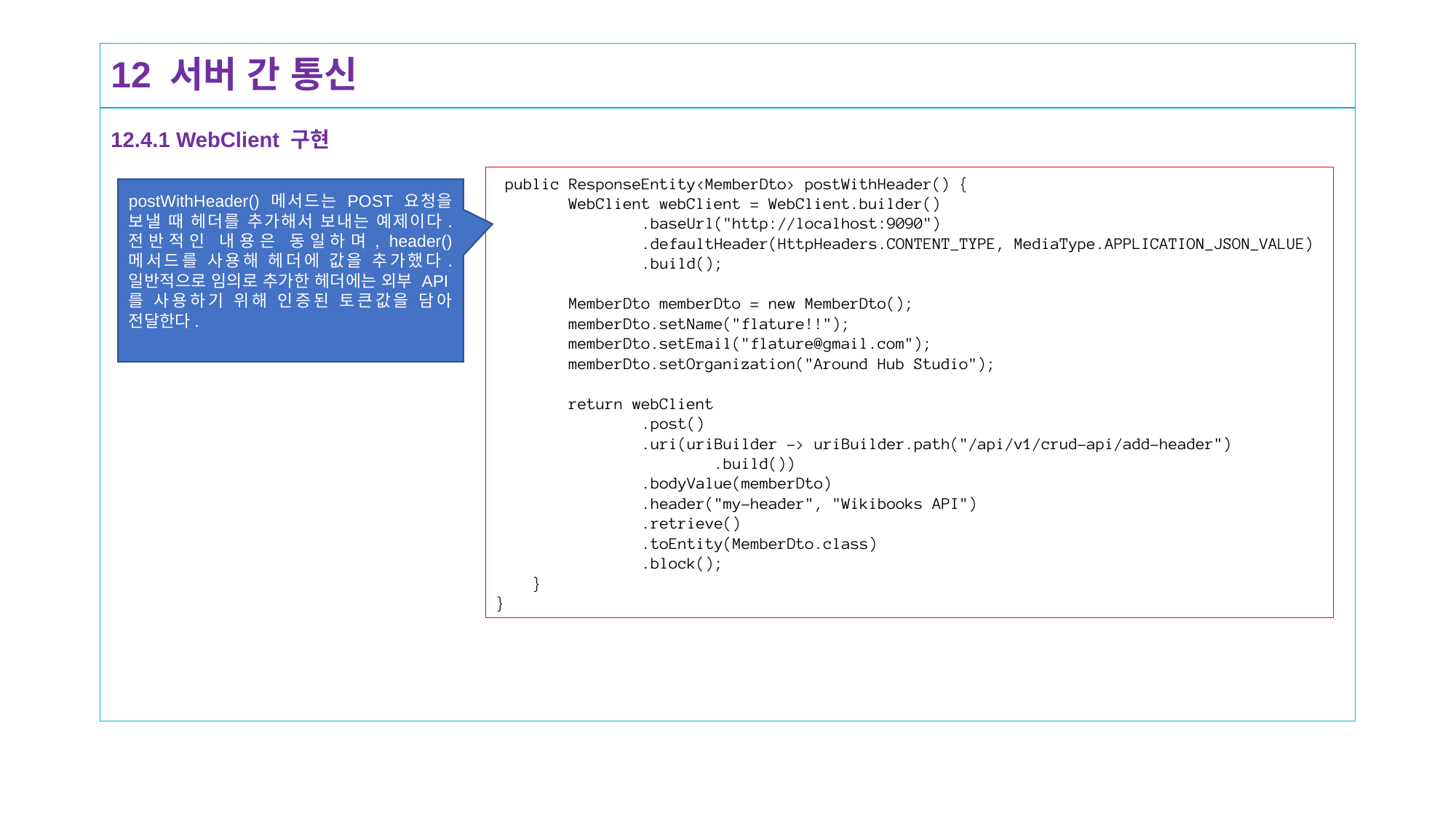

# 12 서버 간 통신
12.4.1 WebClient 구현

 public ResponseEntity<MemberDto> postWithHeader() {
        WebClient webClient = WebClient.builder()
                .baseUrl("http://localhost:9090")
                .defaultHeader(HttpHeaders.CONTENT_TYPE, MediaType.APPLICATION_JSON_VALUE)
                .build();

        MemberDto memberDto = new MemberDto();
        memberDto.setName("flature!!");
        memberDto.setEmail("flature@gmail.com");
        memberDto.setOrganization("Around Hub Studio");

        return webClient
                .post()
                .uri(uriBuilder -> uriBuilder.path("/api/v1/crud-api/add-header")
                        .build())
                .bodyValue(memberDto)
                .header("my-header", "Wikibooks API")
                .retrieve()
                .toEntity(MemberDto.class)
                .block();
    }
}
postWithHeader() 메서드는 POST 요청을 보낼 때 헤더를 추가해서 보내는 예제이다. 전반적인 내용은 동일하며, header() 메서드를 사용해 헤더에 값을 추가했다. 일반적으로 임의로 추가한 헤더에는 외부 API를 사용하기 위해 인증된 토큰값을 담아 전달한다.